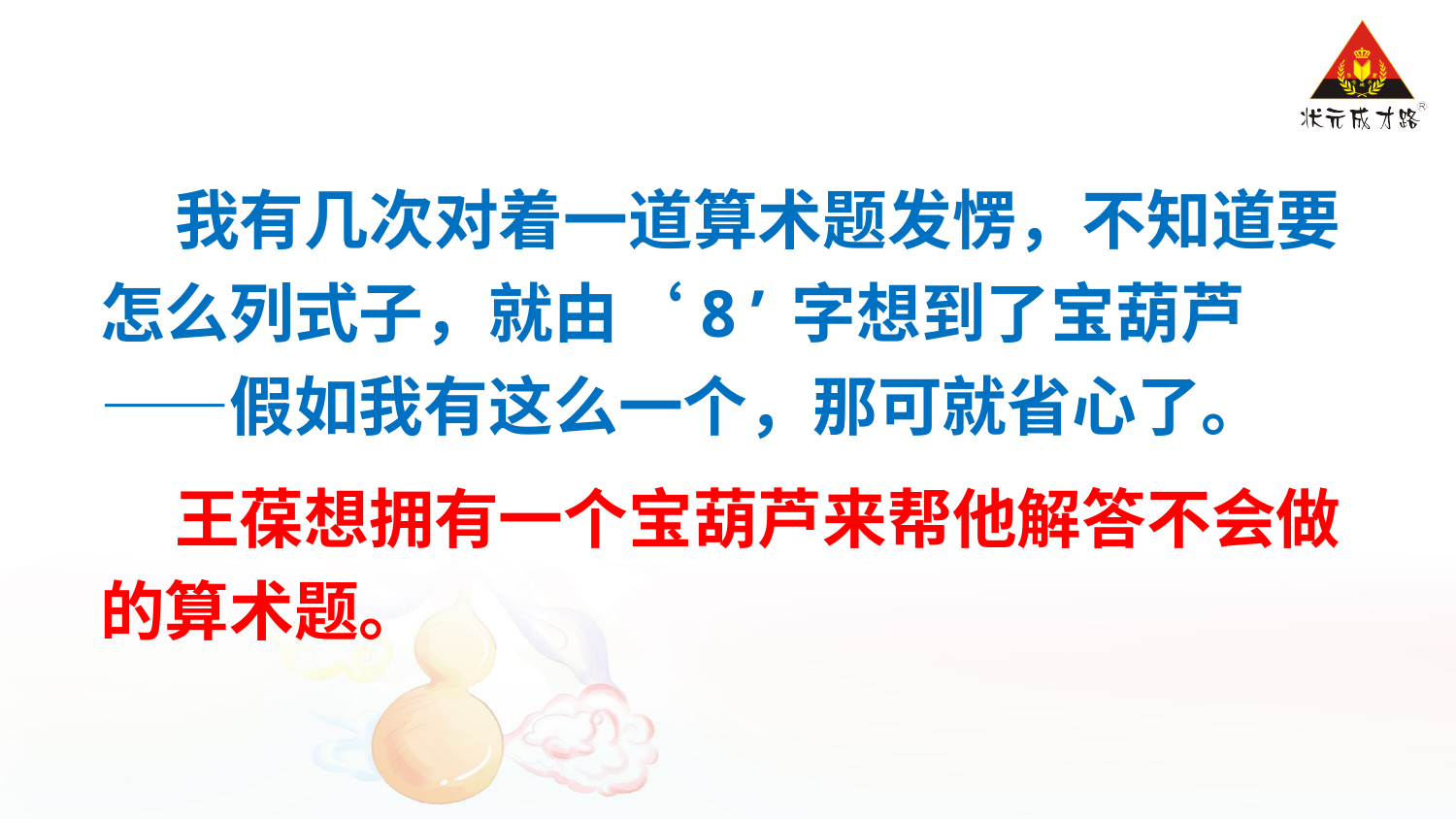

我有几次对着一道算术题发愣，不知道要怎么列式子，就由‘8’字想到了宝葫芦——假如我有这么一个，那可就省心了。
    王葆想拥有一个宝葫芦来帮他解答不会做的算术题。